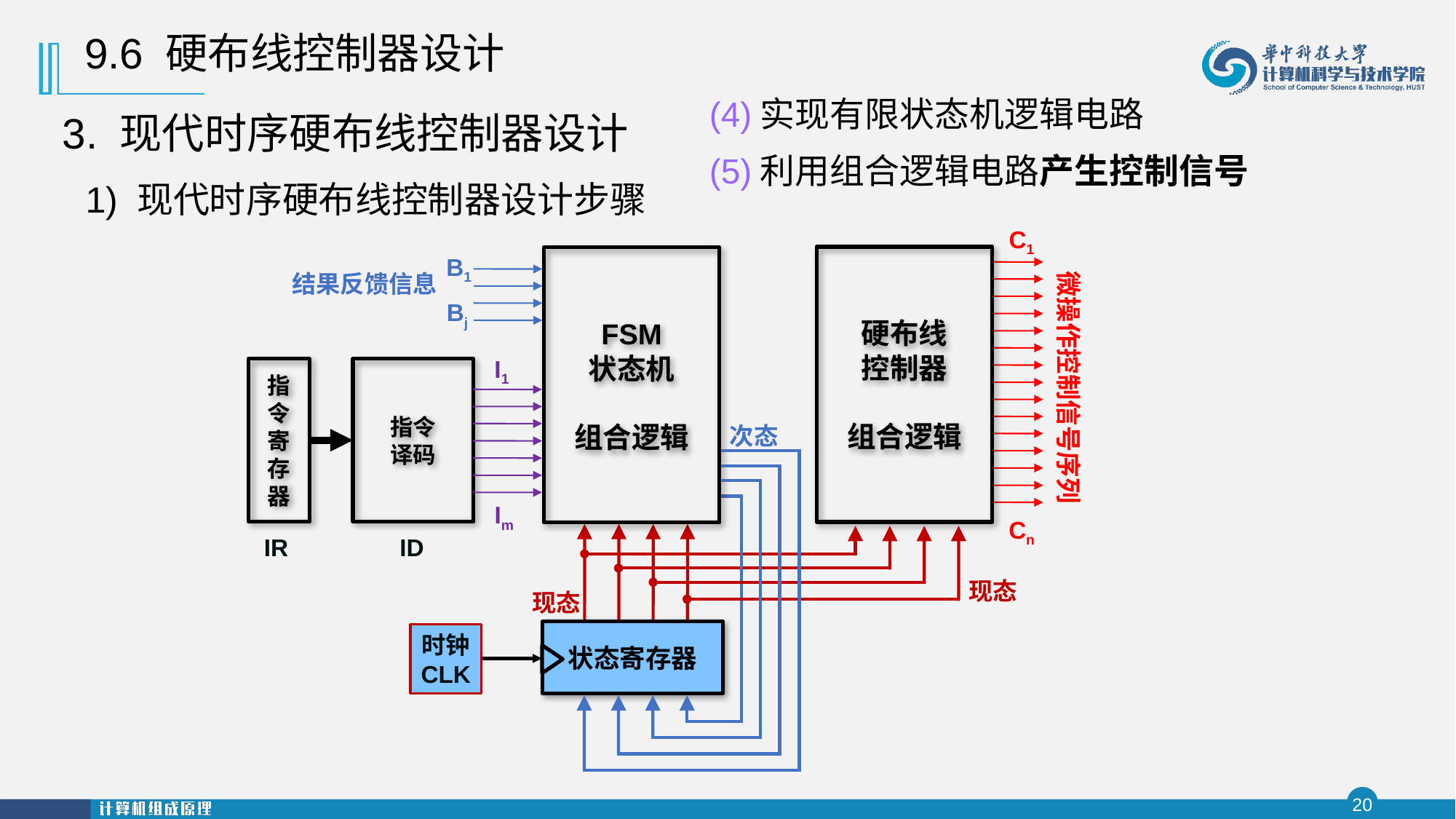

9.6 硬布线控制器设计
(4)实现有限状态机逻辑电路
(5)利用组合逻辑电路产生控制信号
3. 现代时序硬布线控制器设计
1) 现代时序硬布线控制器设计步骤

B1
硬布线
控制器

组合逻辑
FSM
状态机

组合逻辑

结果反馈信息

Bj
I1

指令
译码
指令寄存器
C1
Cn
微操作控制信号序列

次态

Im

IR
ID
现态
现态
状态寄存器
时钟
CLK